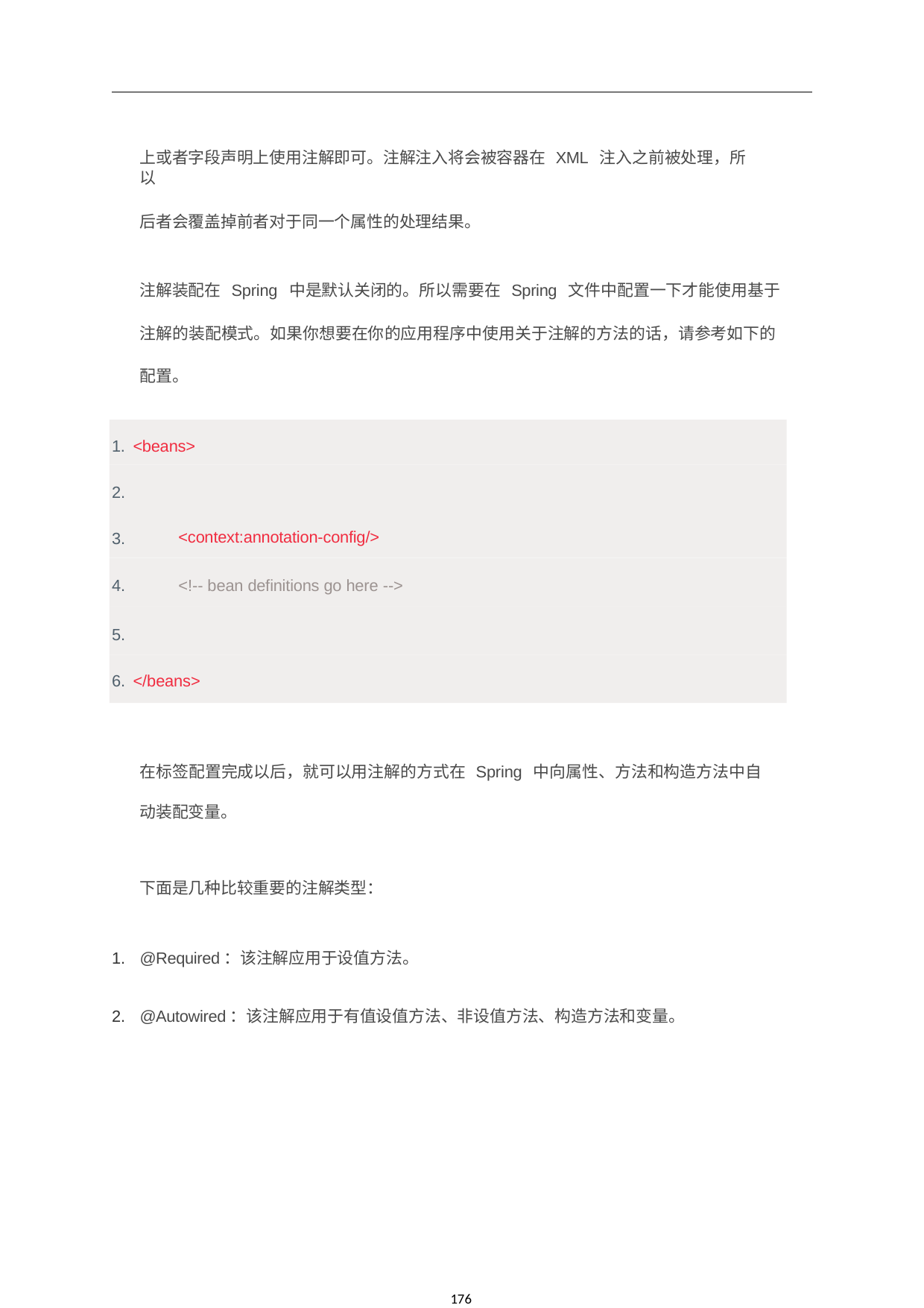

上或者字段声明上使用注解即可。注解注入将会被容器在 XML 注入之前被处理，所以

后者会覆盖掉前者对于同一个属性的处理结果。
注解装配在 Spring 中是默认关闭的。所以需要在 Spring 文件中配置一下才能使用基于
注解的装配模式。如果你想要在你的应用程序中使用关于注解的方法的话，请参考如下的 配置。

1. <beans>

2.

3.

<context:annotation-config/>

4.	<!-- bean definitions go here -->

5.

6. </beans>

在标签配置完成以后，就可以用注解的方式在 Spring 中向属性、方法和构造方法中自

动装配变量。
下面是几种比较重要的注解类型：

@Required：该注解应用于设值方法。

@Autowired：该注解应用于有值设值方法、非设值方法、构造方法和变量。
176